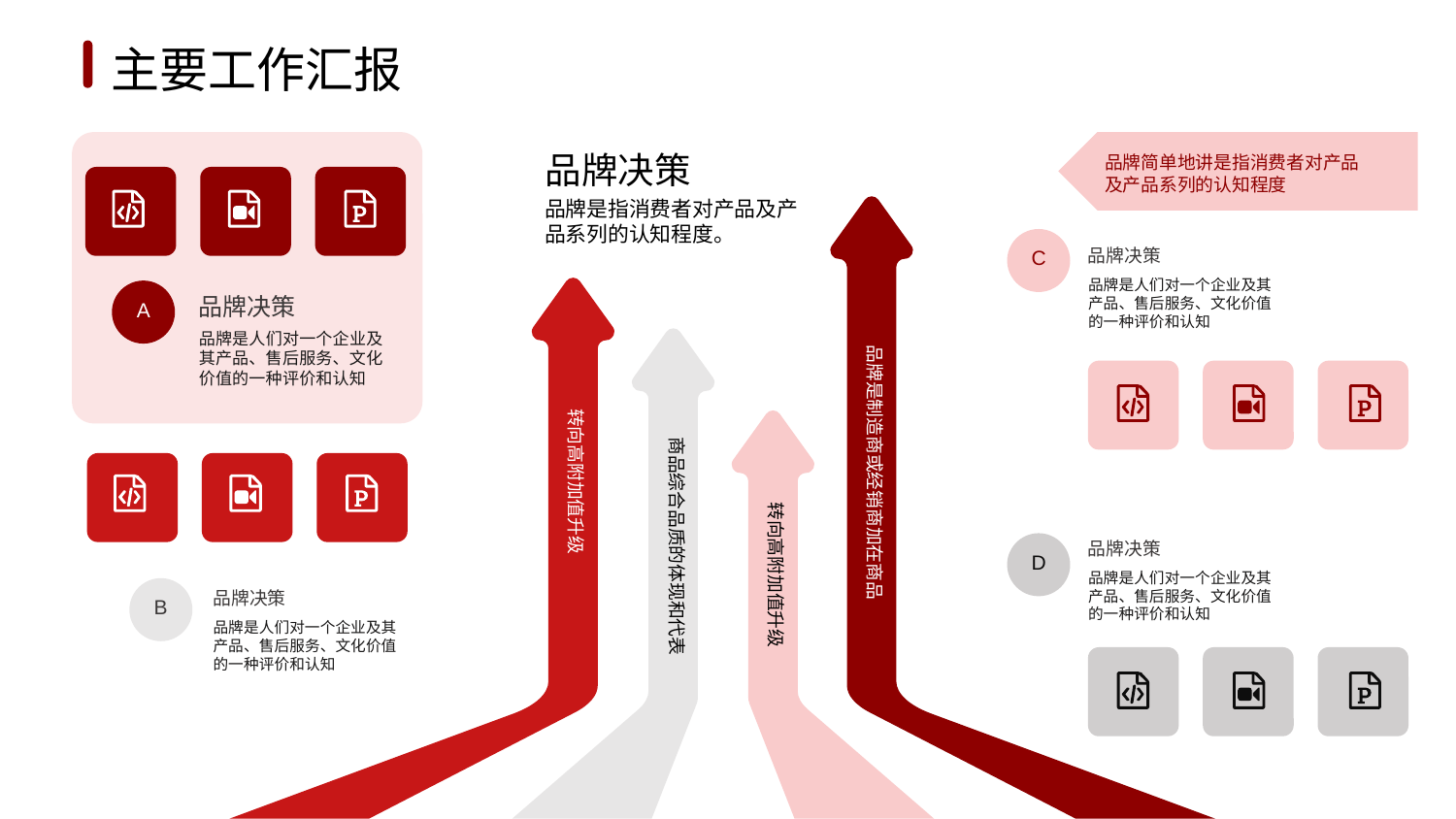

1
2
3
4
5
6
主要工作汇报

品牌决策
品牌简单地讲是指消费者对产品
及产品系列的认知程度

品牌是指消费者对产品及产品系列的认知程度。

品牌决策
C
品牌是人们对一个企业及其产品、售后服务、文化价值的一种评价和认知

品牌决策
A
品牌是人们对一个企业及其产品、售后服务、文化价值的一种评价和认知

品牌是制造商或经销商加在商品

转向高附加值升级

商品综合品质的体现和代表

转向高附加值升级

品牌决策
D
品牌是人们对一个企业及其产品、售后服务、文化价值的一种评价和认知

品牌决策
B
品牌是人们对一个企业及其产品、售后服务、文化价值的一种评价和认知